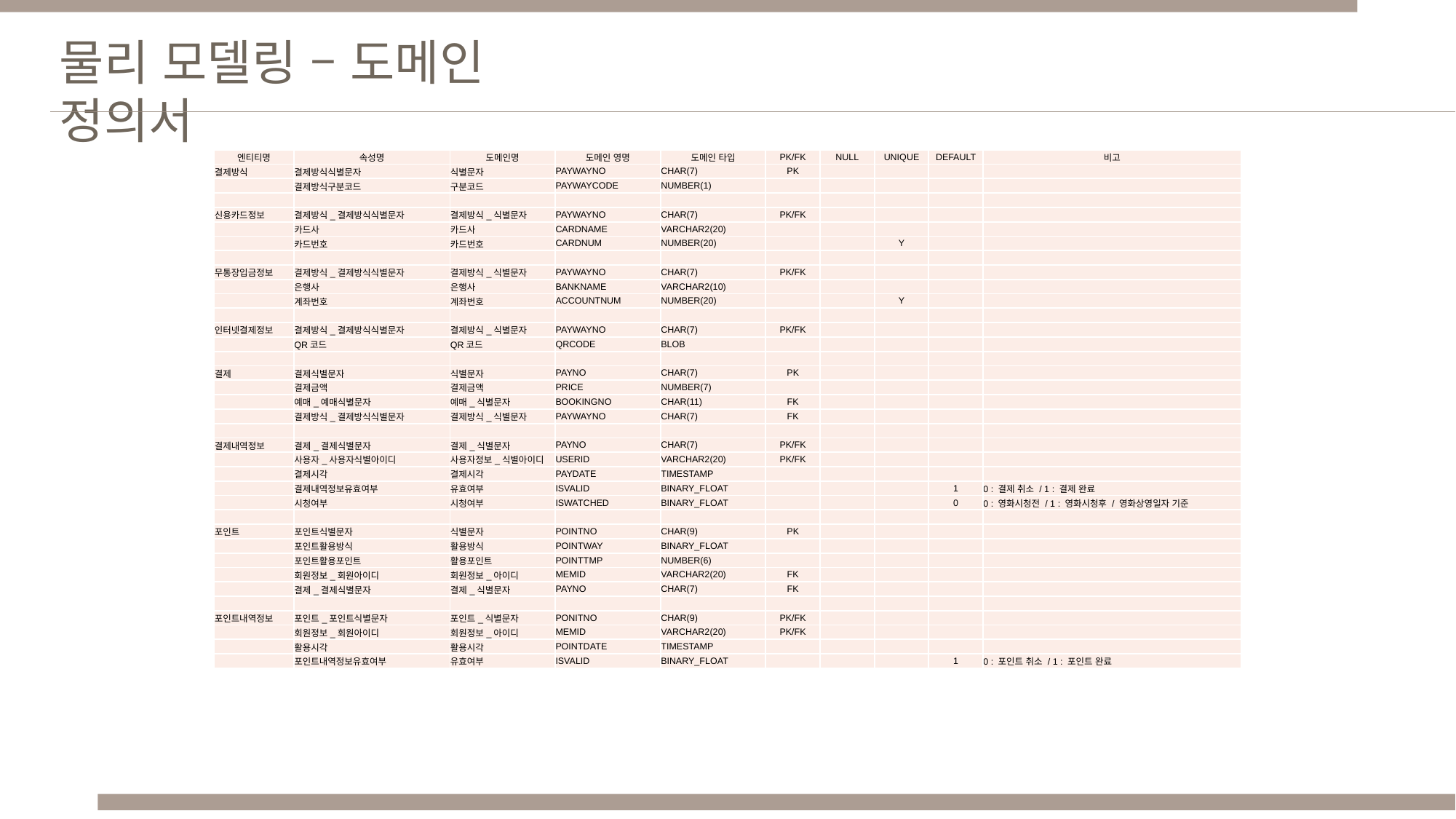

물리 모델링 – 도메인 정의서
| 엔티티명 | 속성명 | 도메인명 | 도메인 영명 | 도메인 타입 | PK/FK | NULL | UNIQUE | DEFAULT | 비고 |
| --- | --- | --- | --- | --- | --- | --- | --- | --- | --- |
| 결제방식 | 결제방식식별문자 | 식별문자 | PAYWAYNO | CHAR(7) | PK |  |  |  |  |
|  | 결제방식구분코드 | 구분코드 | PAYWAYCODE | NUMBER(1) |  |  |  |  |  |
|  |  |  |  |  |  |  |  |  |  |
| 신용카드정보 | 결제방식\_결제방식식별문자 | 결제방식\_식별문자 | PAYWAYNO | CHAR(7) | PK/FK |  |  |  |  |
|  | 카드사 | 카드사 | CARDNAME | VARCHAR2(20) |  |  |  |  |  |
|  | 카드번호 | 카드번호 | CARDNUM | NUMBER(20) |  |  | Y |  |  |
|  |  |  |  |  |  |  |  |  |  |
| 무통장입금정보 | 결제방식\_결제방식식별문자 | 결제방식\_식별문자 | PAYWAYNO | CHAR(7) | PK/FK |  |  |  |  |
|  | 은행사 | 은행사 | BANKNAME | VARCHAR2(10) |  |  |  |  |  |
|  | 계좌번호 | 계좌번호 | ACCOUNTNUM | NUMBER(20) |  |  | Y |  |  |
|  |  |  |  |  |  |  |  |  |  |
| 인터넷결제정보 | 결제방식\_결제방식식별문자 | 결제방식\_식별문자 | PAYWAYNO | CHAR(7) | PK/FK |  |  |  |  |
|  | QR코드 | QR코드 | QRCODE | BLOB |  |  |  |  |  |
|  |  |  |  |  |  |  |  |  |  |
| 결제 | 결제식별문자 | 식별문자 | PAYNO | CHAR(7) | PK |  |  |  |  |
|  | 결제금액 | 결제금액 | PRICE | NUMBER(7) |  |  |  |  |  |
|  | 예매\_예매식별문자 | 예매\_식별문자 | BOOKINGNO | CHAR(11) | FK |  |  |  |  |
|  | 결제방식\_결제방식식별문자 | 결제방식\_식별문자 | PAYWAYNO | CHAR(7) | FK |  |  |  |  |
|  |  |  |  |  |  |  |  |  |  |
| 결제내역정보 | 결제\_결제식별문자 | 결제\_식별문자 | PAYNO | CHAR(7) | PK/FK |  |  |  |  |
|  | 사용자\_사용자식별아이디 | 사용자정보\_식별아이디 | USERID | VARCHAR2(20) | PK/FK |  |  |  |  |
|  | 결제시각 | 결제시각 | PAYDATE | TIMESTAMP |  |  |  |  |  |
|  | 결제내역정보유효여부 | 유효여부 | ISVALID | BINARY\_FLOAT |  |  |  | 1 | 0 : 결제 취소 / 1 : 결제 완료 |
|  | 시청여부 | 시청여부 | ISWATCHED | BINARY\_FLOAT |  |  |  | 0 | 0 : 영화시청전 / 1 : 영화시청후 / 영화상영일자 기준 |
|  |  |  |  |  |  |  |  |  |  |
| 포인트 | 포인트식별문자 | 식별문자 | POINTNO | CHAR(9) | PK |  |  |  |  |
|  | 포인트활용방식 | 활용방식 | POINTWAY | BINARY\_FLOAT |  |  |  |  |  |
|  | 포인트활용포인트 | 활용포인트 | POINTTMP | NUMBER(6) |  |  |  |  |  |
|  | 회원정보\_회원아이디 | 회원정보\_아이디 | MEMID | VARCHAR2(20) | FK |  |  |  |  |
|  | 결제\_결제식별문자 | 결제\_식별문자 | PAYNO | CHAR(7) | FK |  |  |  |  |
|  |  |  |  |  |  |  |  |  |  |
| 포인트내역정보 | 포인트\_포인트식별문자 | 포인트\_식별문자 | PONITNO | CHAR(9) | PK/FK |  |  |  |  |
|  | 회원정보\_회원아이디 | 회원정보\_아이디 | MEMID | VARCHAR2(20) | PK/FK |  |  |  |  |
|  | 활용시각 | 활용시각 | POINTDATE | TIMESTAMP |  |  |  |  |  |
|  | 포인트내역정보유효여부 | 유효여부 | ISVALID | BINARY\_FLOAT |  |  |  | 1 | 0 : 포인트 취소 / 1 : 포인트 완료 |